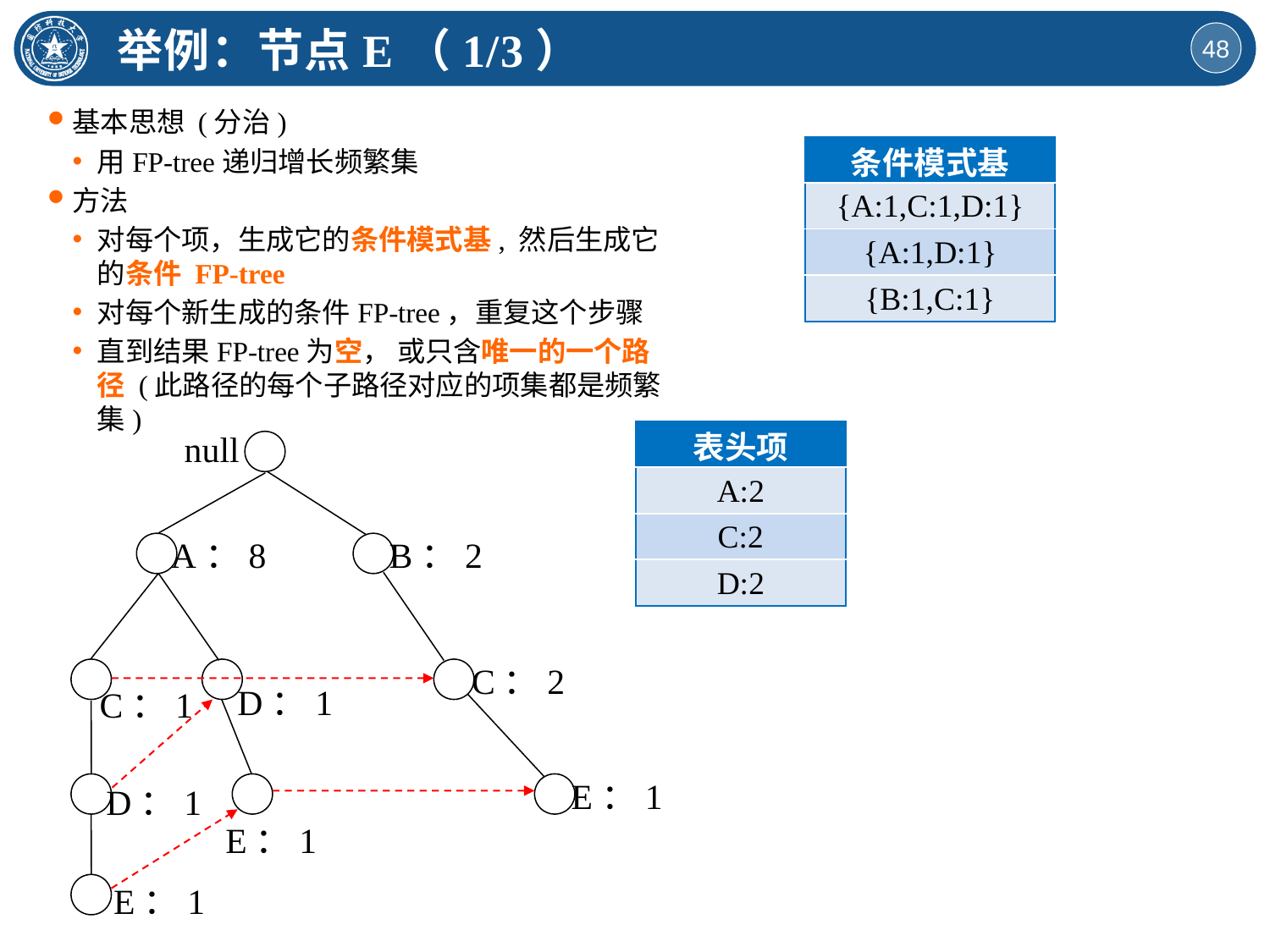

举例：节点E（1/3）
基本思想 (分治)
用FP-tree递归增长频繁集
方法
对每个项，生成它的条件模式基, 然后生成它的条件 FP-tree
对每个新生成的条件FP-tree，重复这个步骤
直到结果FP-tree为空， 或只含唯一的一个路径 (此路径的每个子路径对应的项集都是频繁集)
| 条件模式基 |
| --- |
| {A:1,C:1,D:1} |
| {A:1,D:1} |
| {B:1,C:1} |
| 表头项 |
| --- |
| A:2 |
| C:2 |
| D:2 |
null

A：8
B：2

C：2

D：1
C：1

E：1
D：1

E：1

E：1